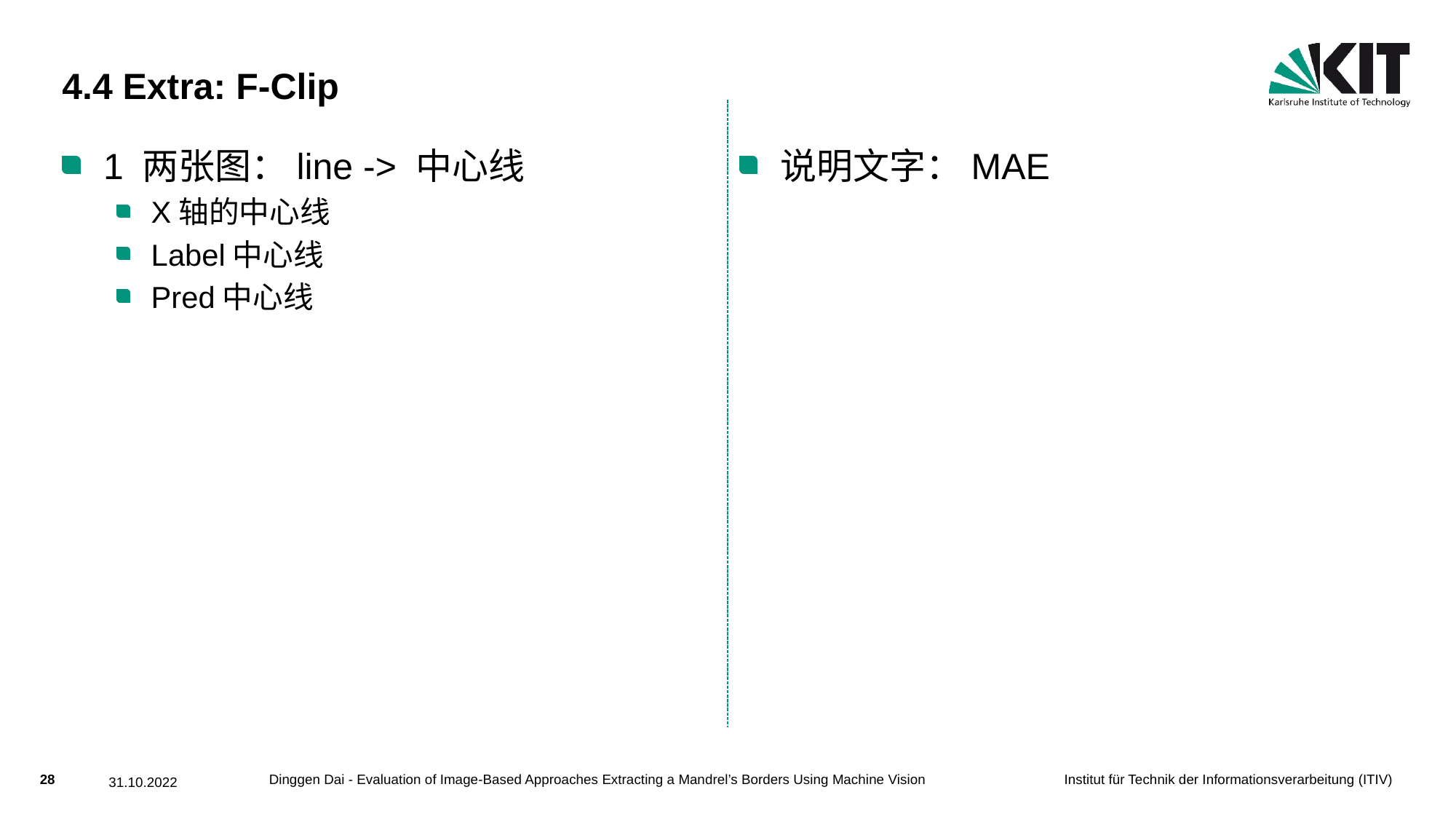

# 4.4 Extra: F-Clip
1 两张图：line -> 中心线
X轴的中心线
Label中心线
Pred中心线
说明文字：MAE
Dinggen Dai - Evaluation of Image-Based Approaches Extracting a Mandrel’s Borders Using Machine Vision